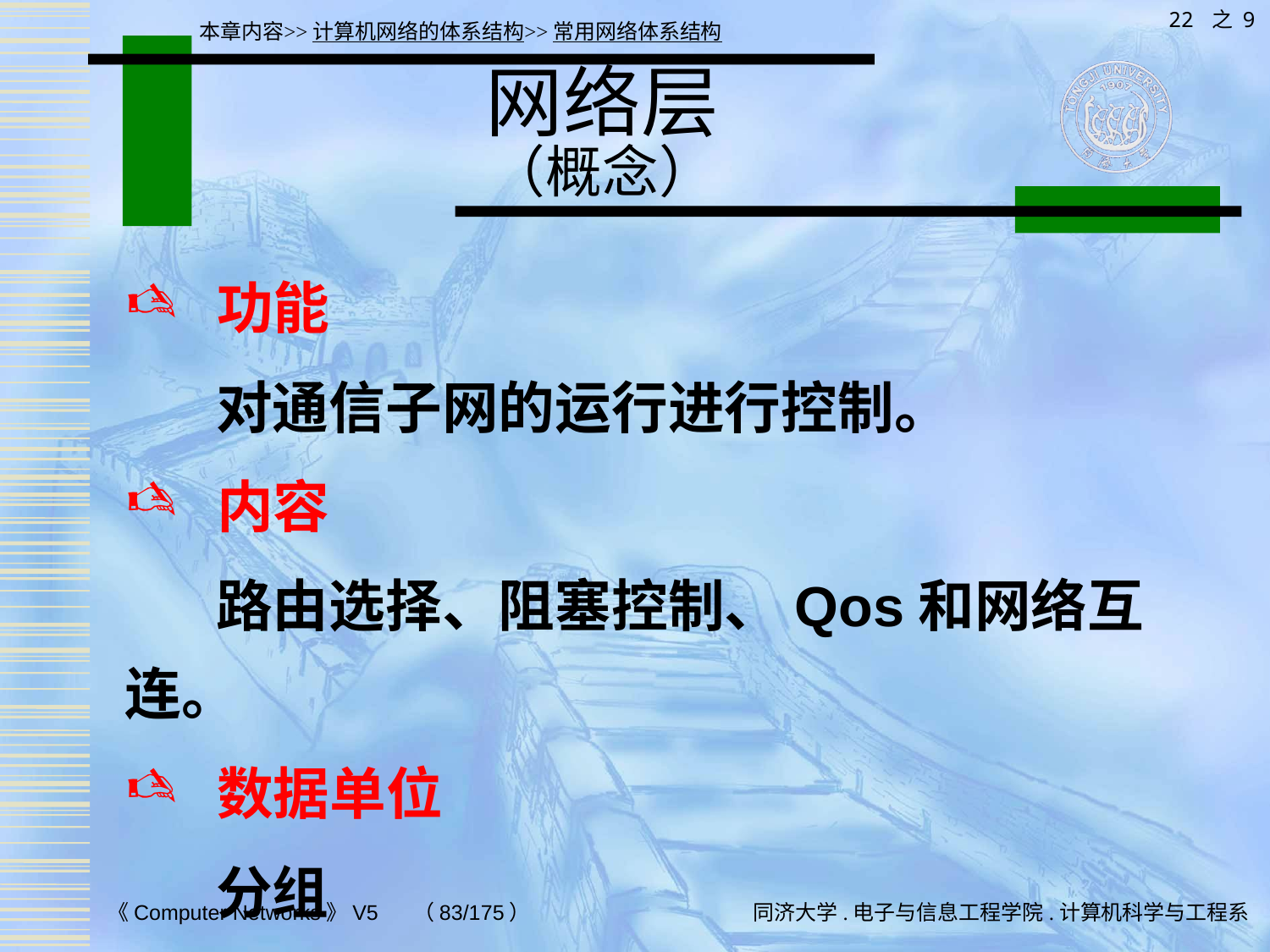

22 之 9
本章内容>>计算机网络的体系结构>>常用网络体系结构
# 网络层 （概念）
  功能
      对通信子网的运行进行控制。
  内容
      路由选择、阻塞控制、Qos和网络互连。
  数据单位
      分组